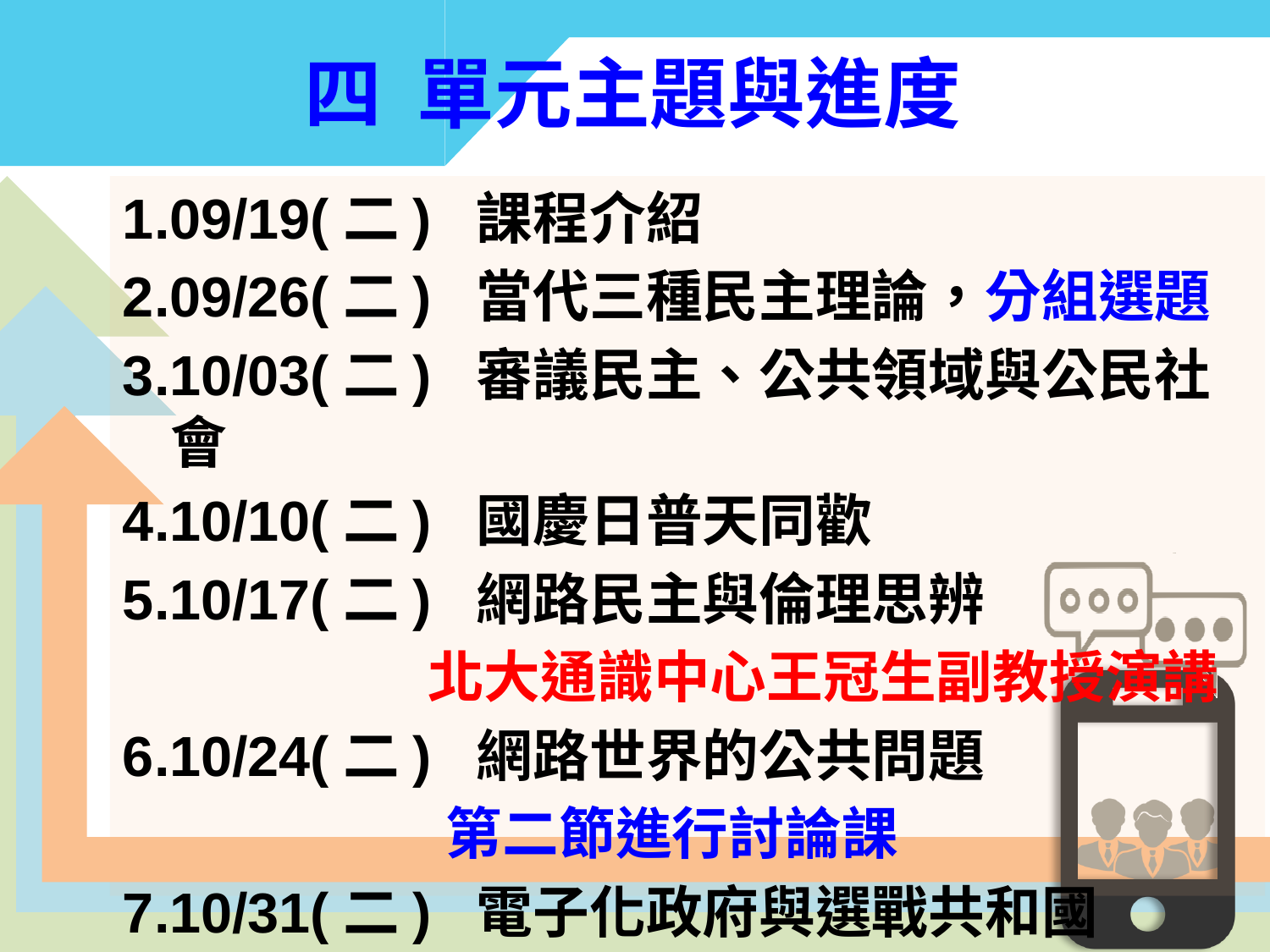

四  單元主題與進度
1.09/19(二)  課程介紹
2.09/26(二)  當代三種民主理論，分組選題
3.10/03(二)  審議民主、公共領域與公民社會
4.10/10(二)  國慶日普天同歡
5.10/17(二)  網路民主與倫理思辨
                                                 北大通識中心王冠生副教授演講
6.10/24(二)  網路世界的公共問題
                        第二節進行討論課
7.10/31(二)  電子化政府與選戰共和國